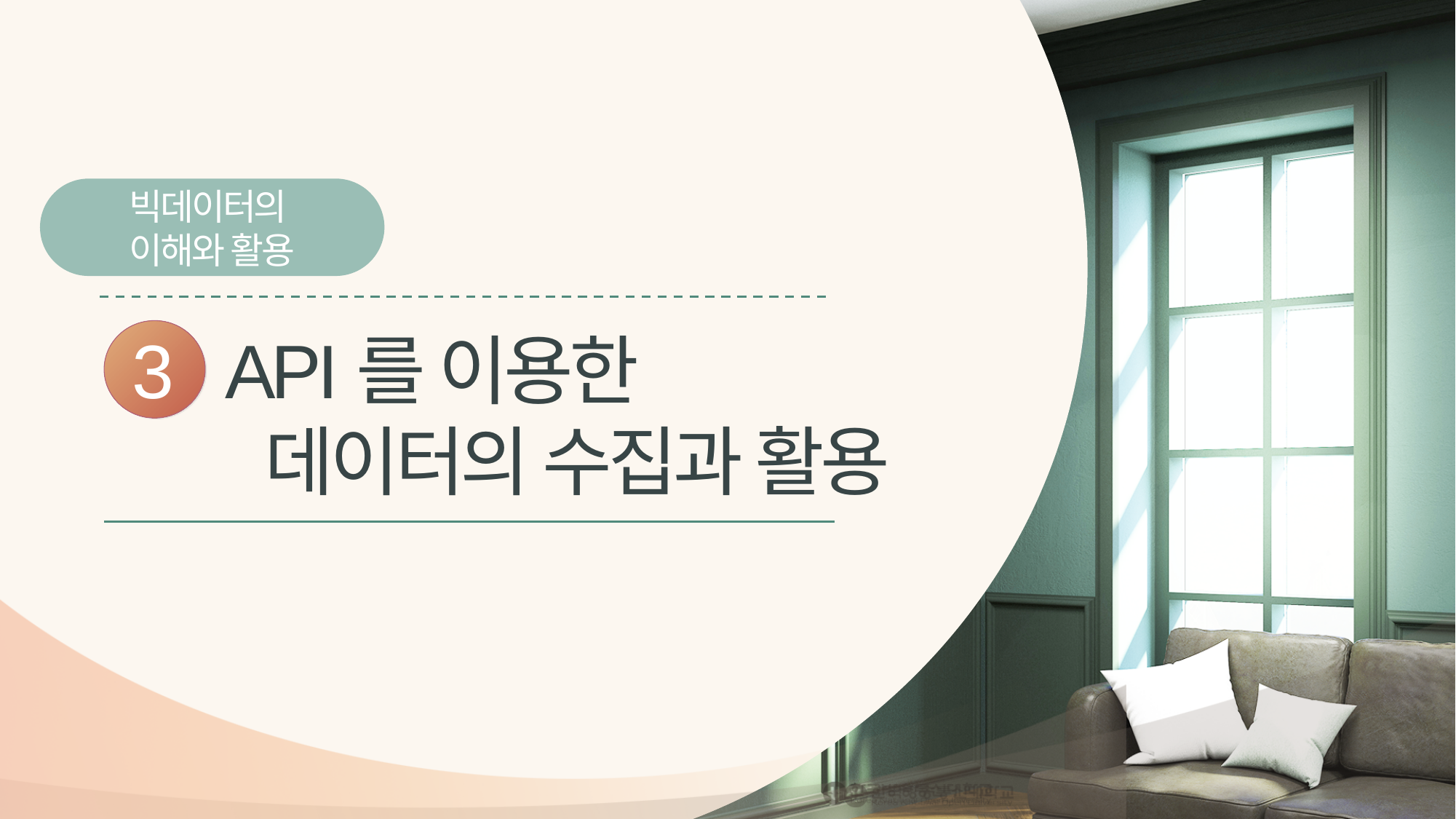

빅데이터의
이해와 활용
3

API를 이용한
 데이터의 수집과 활용